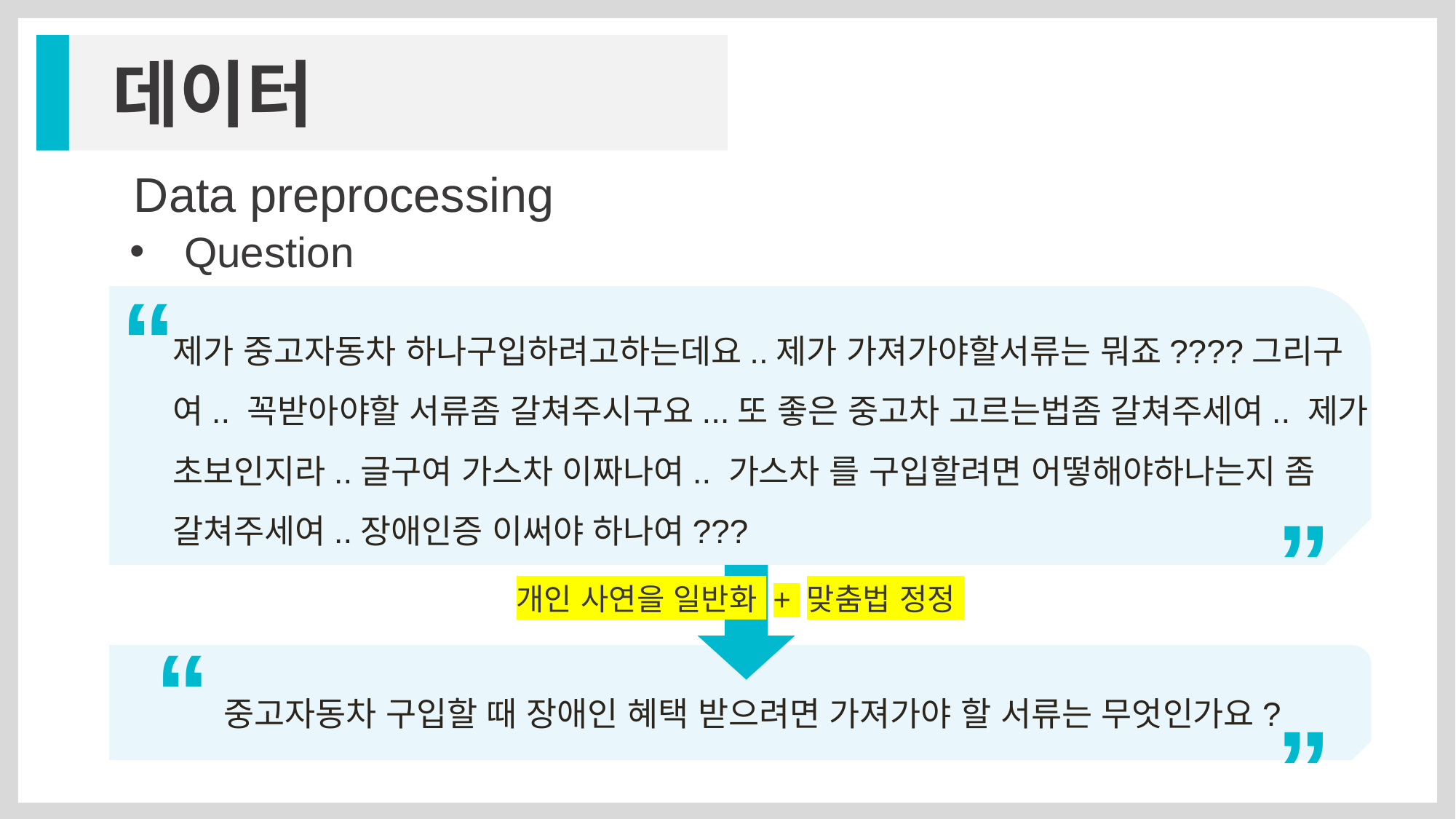

데이터

Data preprocessing
Question
“
“
제가 중고자동차 하나구입하려고하는데요..제가 가져가야할서류는 뭐죠????그리구여.. 꼭받아야할 서류좀 갈쳐주시구요...또 좋은 중고차 고르는법좀 갈쳐주세여.. 제가 초보인지라..글구여 가스차 이짜나여.. 가스차 를 구입할려면 어떻해야하나는지 좀 갈쳐주세여..장애인증 이써야 하나여???
”

개인 사연을 일반화 + 맞춤법 정정
“
중고자동차 구입할 때 장애인 혜택 받으려면 가져가야 할 서류는 무엇인가요?
”